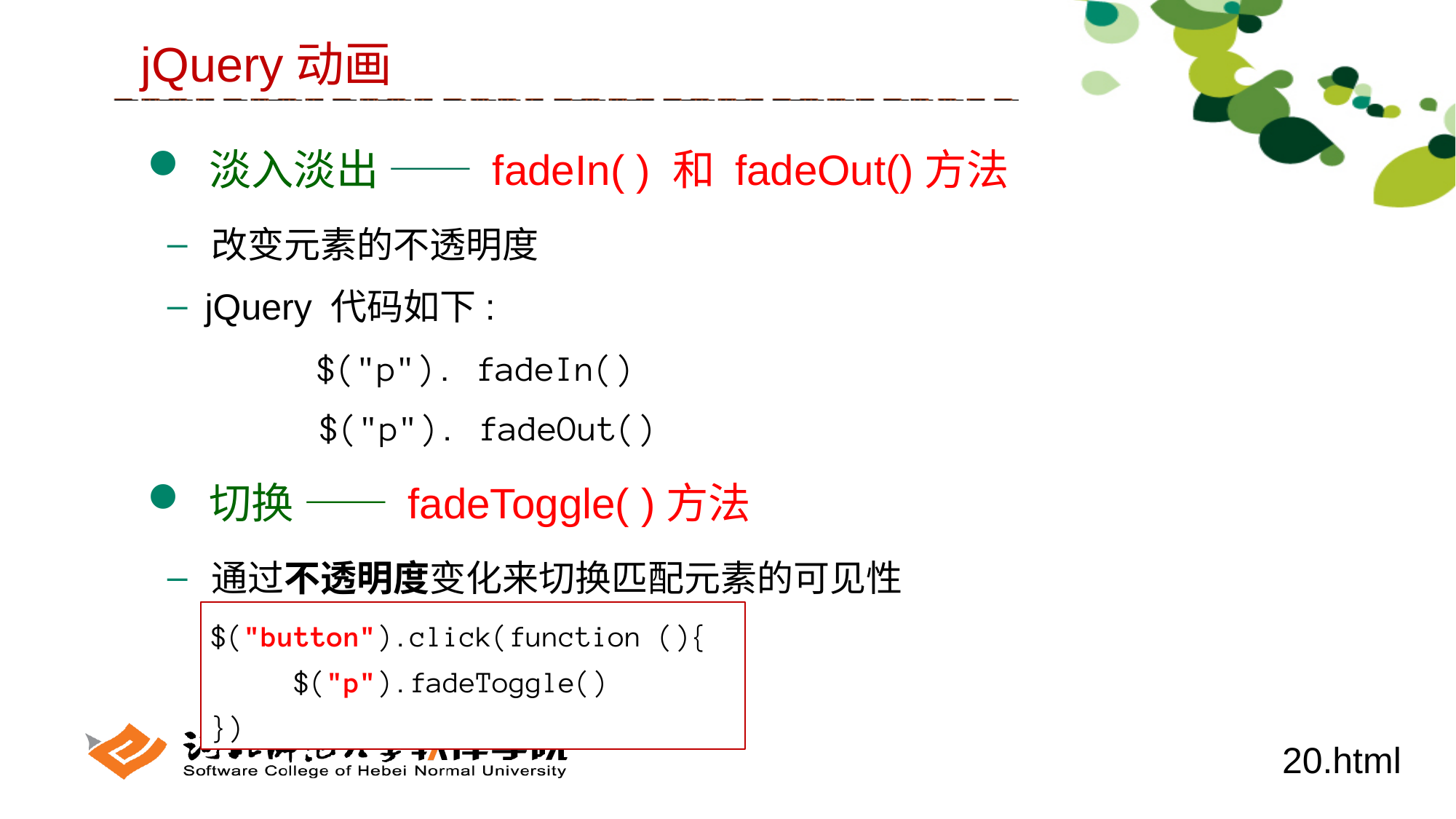

jQuery动画
 淡入淡出 —— fadeIn( ) 和 fadeOut()方法
 改变元素的不透明度
 jQuery 代码如下:

 切换 —— fadeToggle( )方法
 通过不透明度变化来切换匹配元素的可见性

$("p"). fadeIn()
$("p"). fadeOut()
$("button").click(function (){
     $("p").fadeToggle()
})

20.html